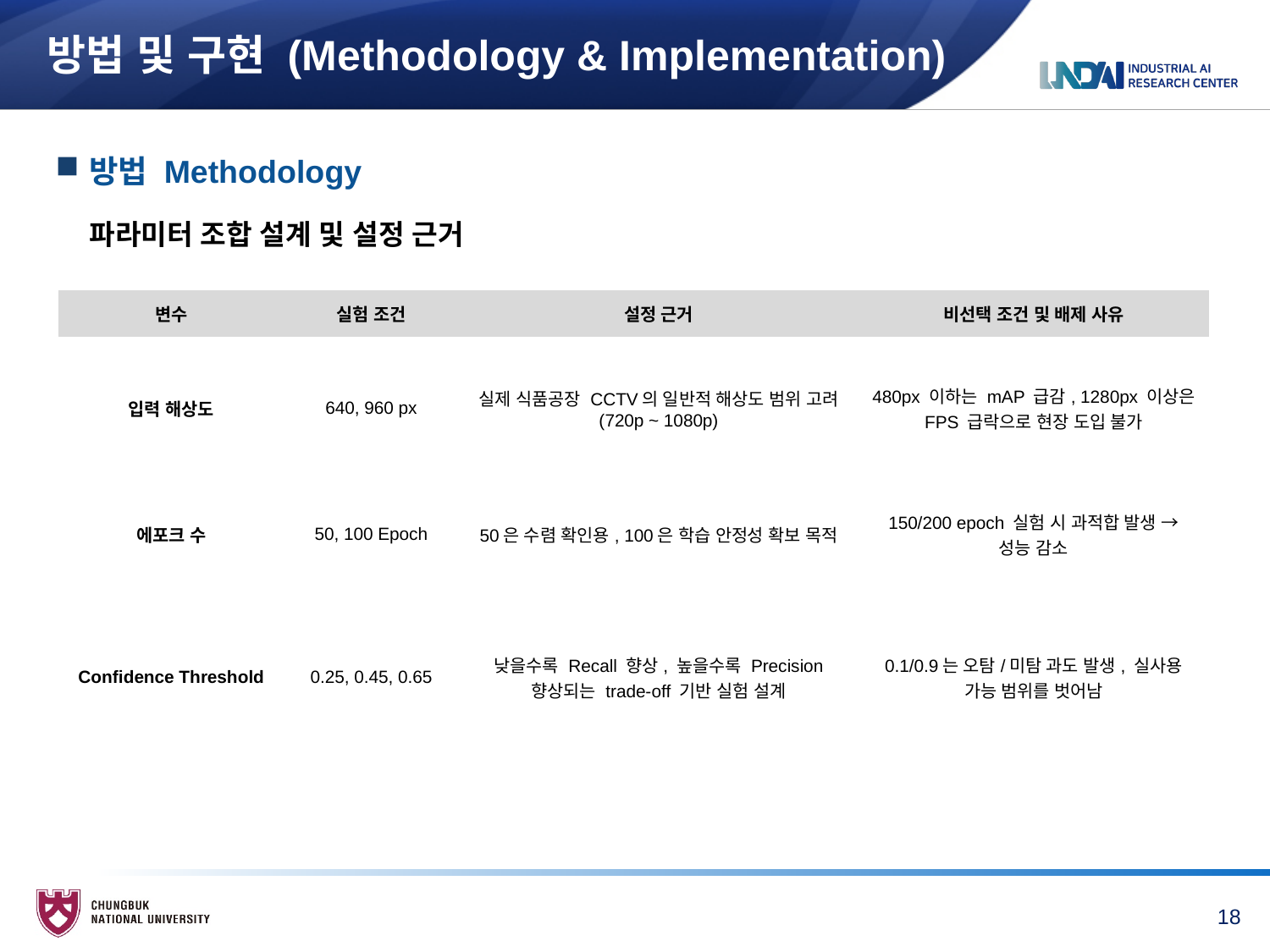

# 방법 및 구현 (Methodology & Implementation)
방법 Methodology
파라미터 조합 설계 및 설정 근거

| 변수 | 실험 조건 | 설정 근거 | 비선택 조건 및 배제 사유 |
| --- | --- | --- | --- |
| 입력 해상도 | 640, 960 px | 실제 식품공장 CCTV의 일반적 해상도 범위 고려 (720p ~ 1080p) | 480px 이하는 mAP 급감, 1280px 이상은 FPS 급락으로 현장 도입 불가 |
| 에포크 수 | 50, 100 Epoch | 50은 수렴 확인용, 100은 학습 안정성 확보 목적 | 150/200 epoch 실험 시 과적합 발생 → 성능 감소 |
| Confidence Threshold | 0.25, 0.45, 0.65 | 낮을수록 Recall 향상, 높을수록 Precision 향상되는 trade-off 기반 실험 설계 | 0.1/0.9는 오탐/미탐 과도 발생, 실사용 가능 범위를 벗어남 |